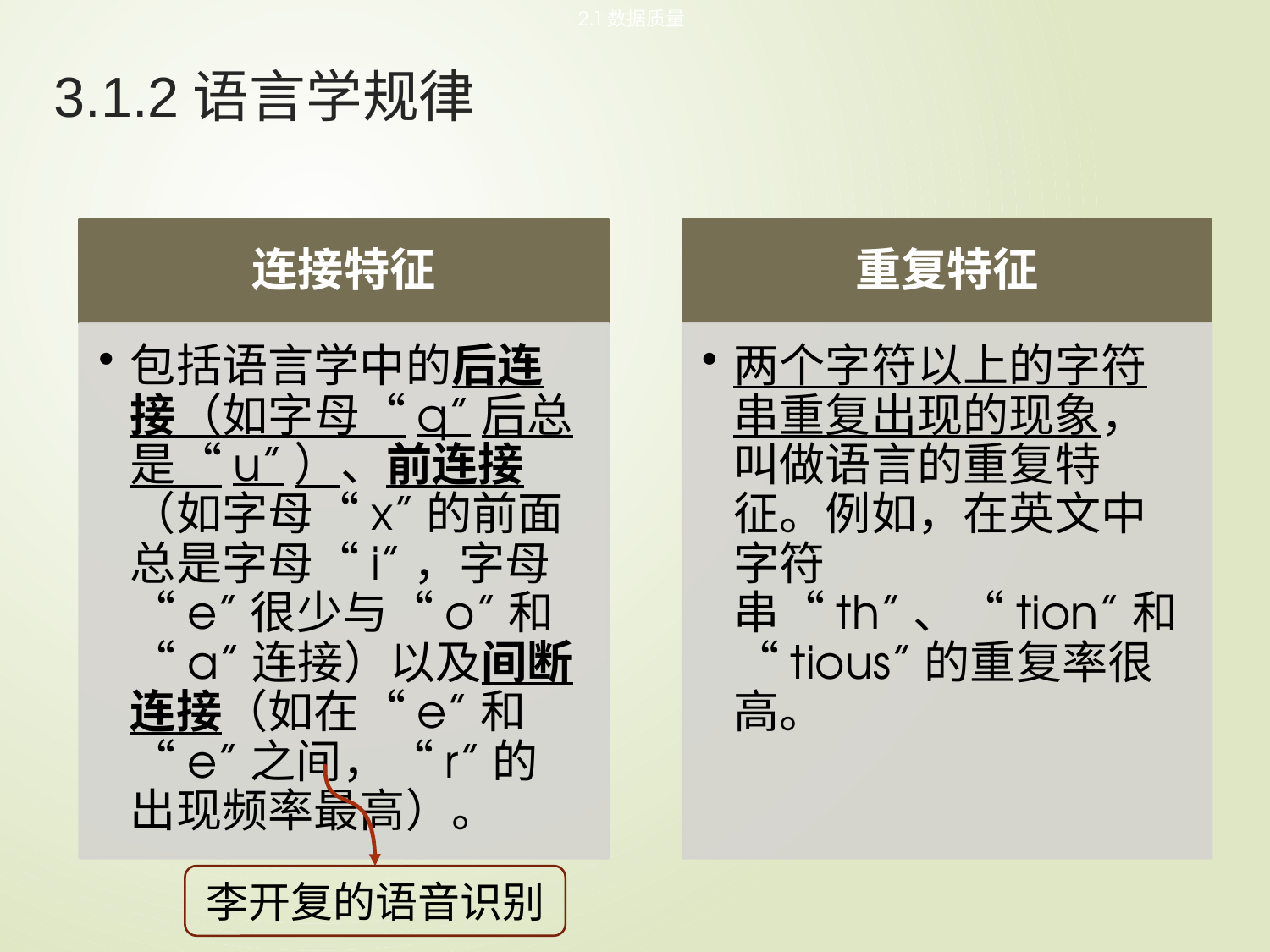

2.1数据质量
# 3.1.2语言学规律
连接特征
包括语言学中的后连接（如字母“q”后总是“u”）、前连接（如字母“x”的前面总是字母“i”，字母“e”很少与“o”和“a”连接）以及间断连接（如在“e”和“e”之间，“r”的出现频率最高）。
重复特征
两个字符以上的字符串重复出现的现象，叫做语言的重复特征。例如，在英文中字符串“th”、“tion”和“tious”的重复率很高。
李开复的语音识别